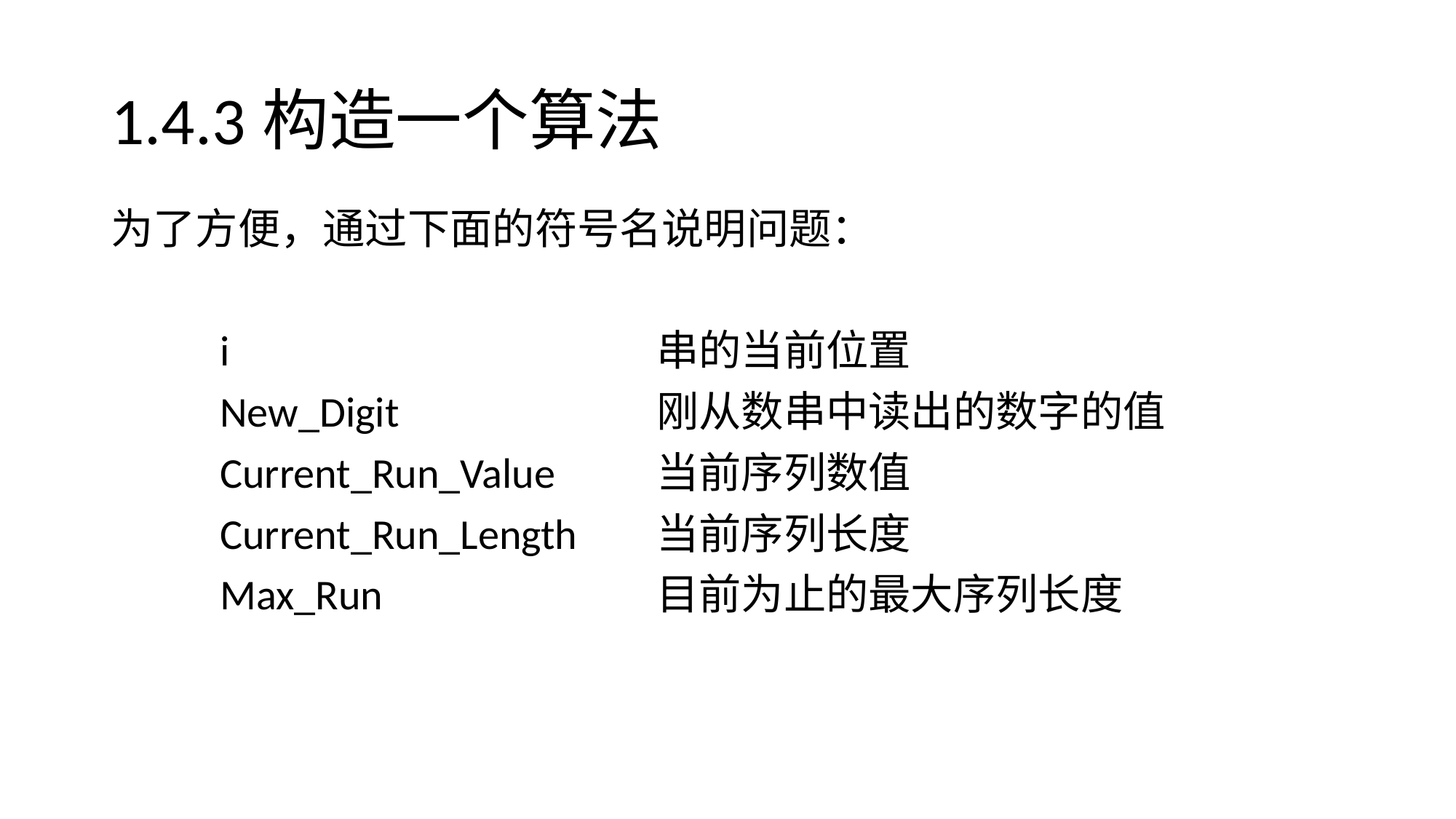

# 1.4.3构造一个算法
为了方便，通过下面的符号名说明问题：

	i     				串的当前位置
	New_Digit    		 	刚从数串中读出的数字的值
	Current_Run_Value     	当前序列数值
	Current_Run_Length	当前序列长度
	Max_Run			目前为止的最大序列长度